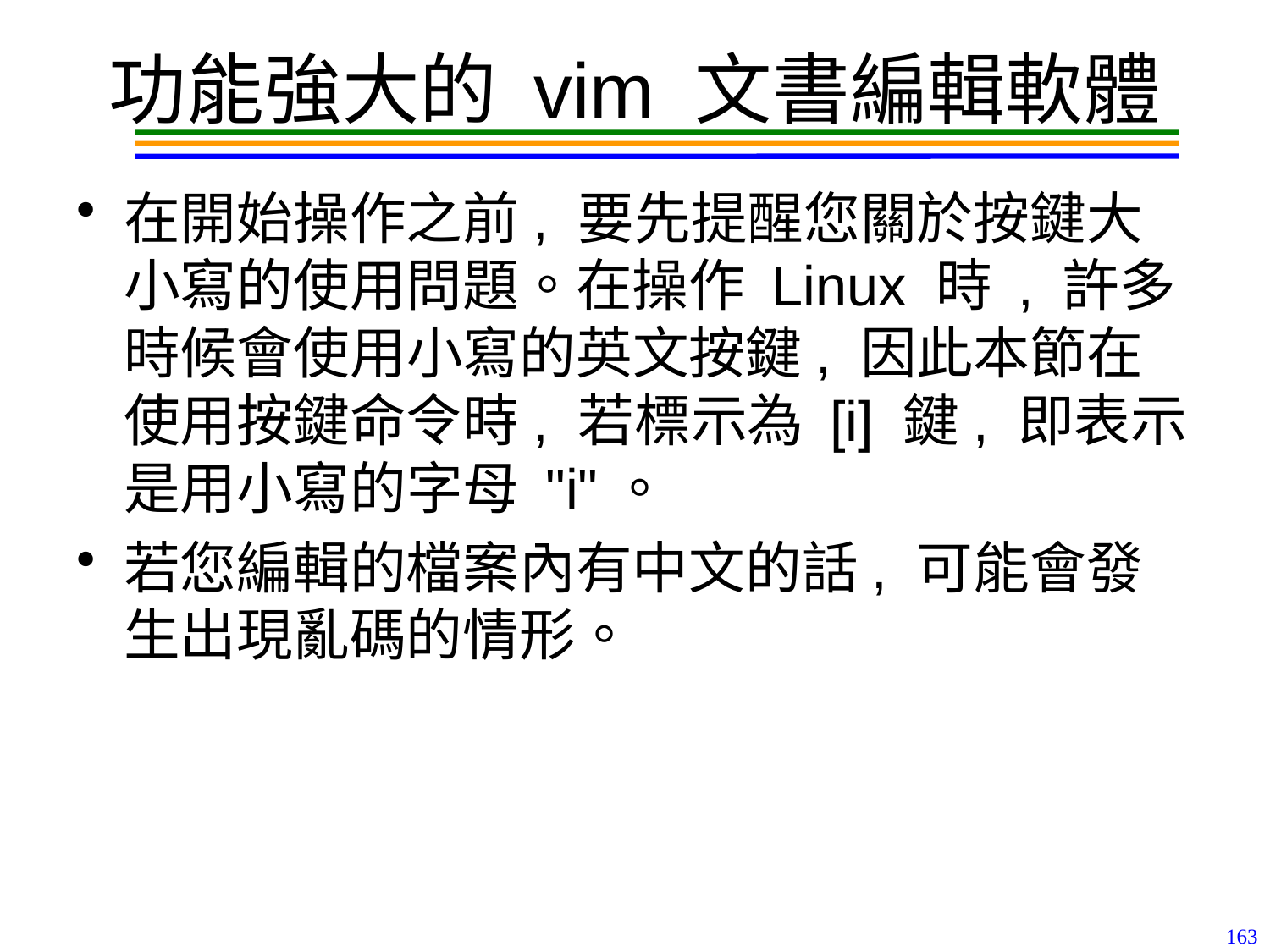

# 功能強大的 vim 文書編輯軟體
在開始操作之前, 要先提醒您關於按鍵大小寫的使用問題。在操作 Linux 時 , 許多時候會使用小寫的英文按鍵, 因此本節在使用按鍵命令時, 若標示為 [i] 鍵, 即表示是用小寫的字母 "i"。
若您編輯的檔案內有中文的話, 可能會發生出現亂碼的情形。

163